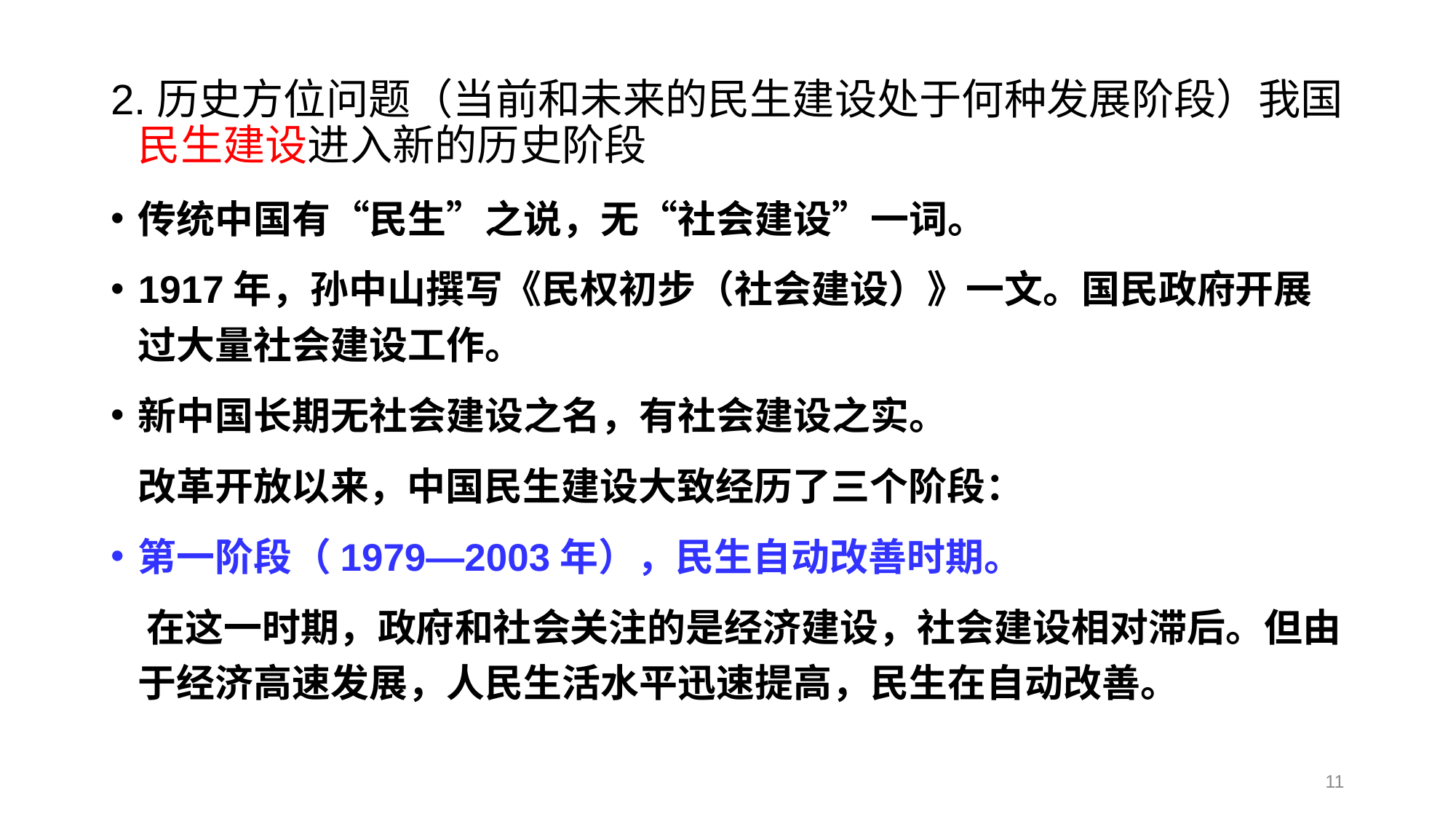

2.历史方位问题（当前和未来的民生建设处于何种发展阶段）我国民生建设进入新的历史阶段
传统中国有“民生”之说，无“社会建设”一词。
1917年，孙中山撰写《民权初步（社会建设）》一文。国民政府开展过大量社会建设工作。
新中国长期无社会建设之名，有社会建设之实。
  改革开放以来，中国民生建设大致经历了三个阶段：
第一阶段（1979—2003年），民生自动改善时期。
   在这一时期，政府和社会关注的是经济建设，社会建设相对滞后。但由于经济高速发展，人民生活水平迅速提高，民生在自动改善。

11